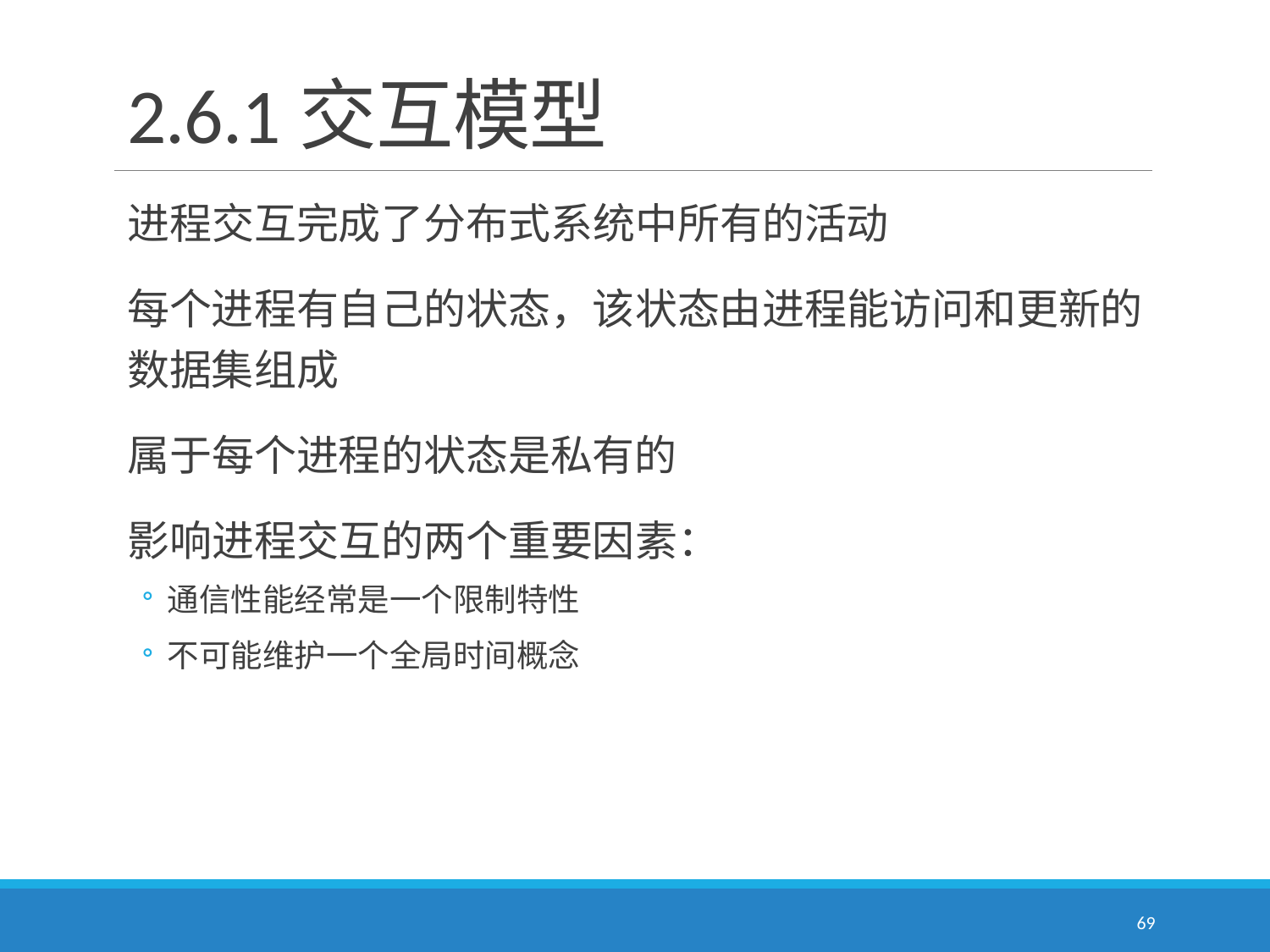

# 2.6.1交互模型
进程交互完成了分布式系统中所有的活动
每个进程有自己的状态，该状态由进程能访问和更新的数据集组成
属于每个进程的状态是私有的
影响进程交互的两个重要因素：
通信性能经常是一个限制特性
不可能维护一个全局时间概念
69